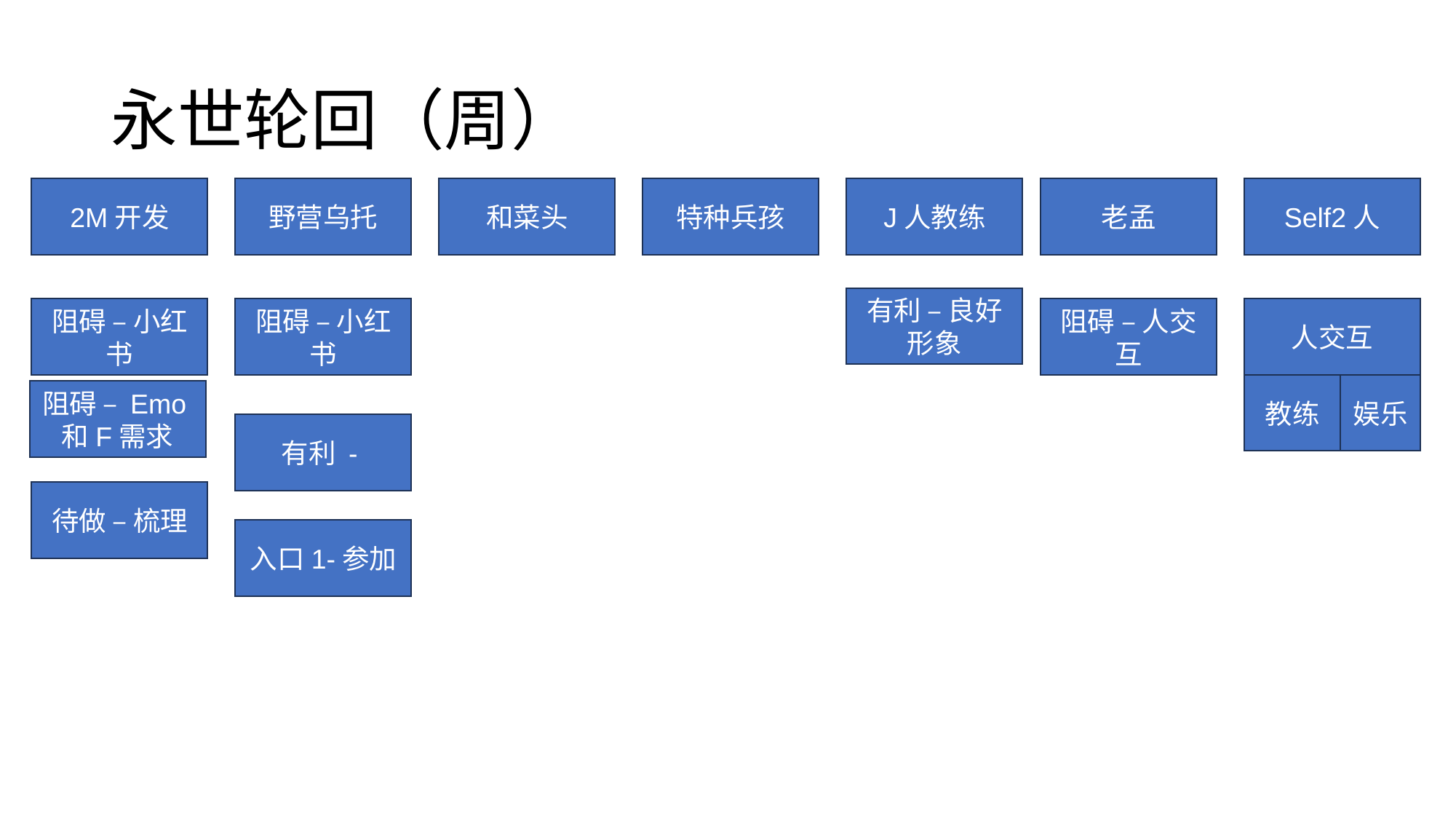

# 永世轮回（周）
2M开发
野营乌托
和菜头
特种兵孩
J人教练
老孟
Self2人
有利 – 良好形象
阻碍 – 小红书
阻碍 – 小红书
阻碍 – 人交互
人交互
教练
娱乐
阻碍 – Emo和F需求
有利 -
待做 – 梳理
入口1-参加